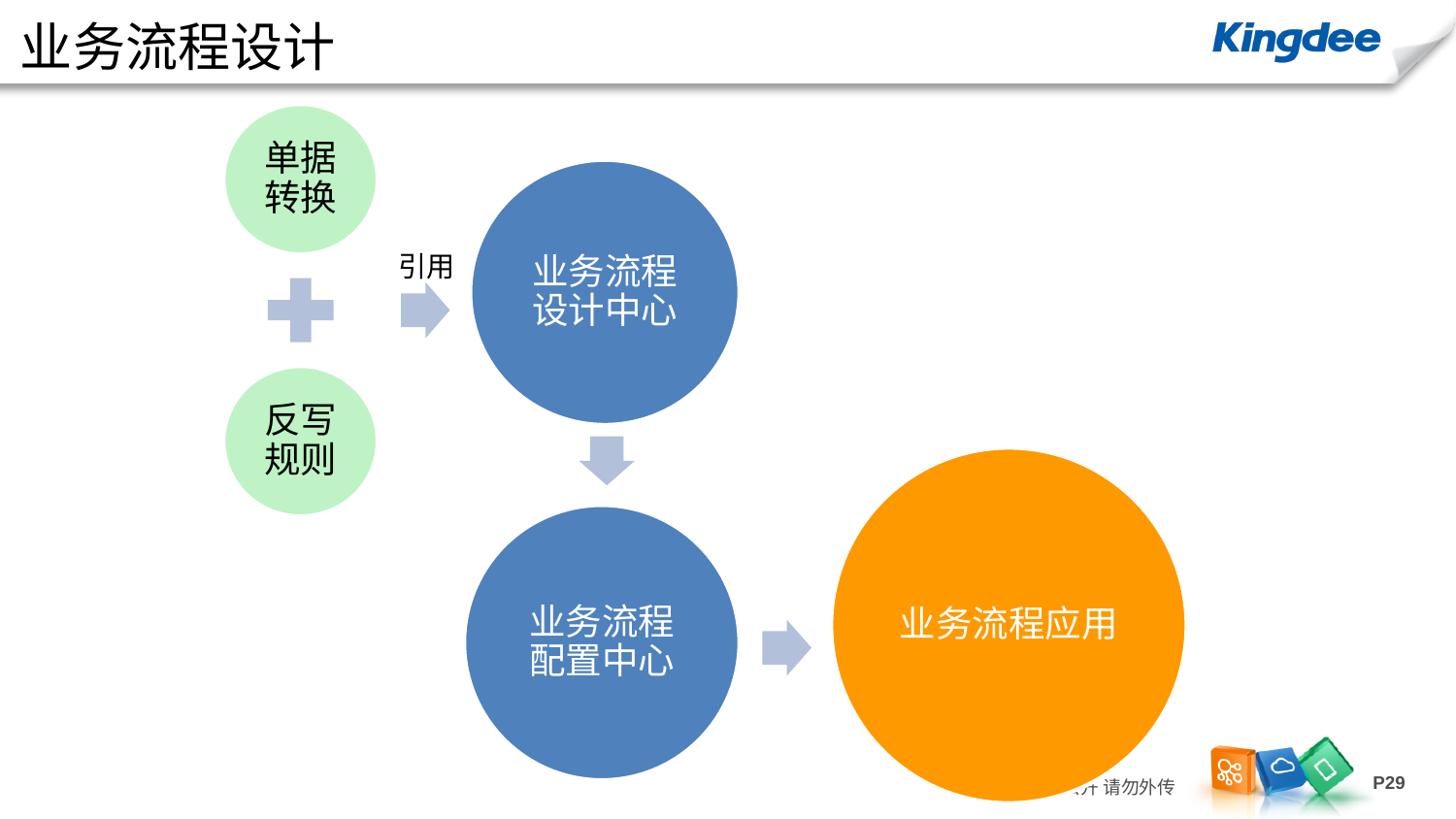

# 业务流程设计
单据转换
业务流程设计中心
引用

反写规则

业务流程应用
业务流程配置中心